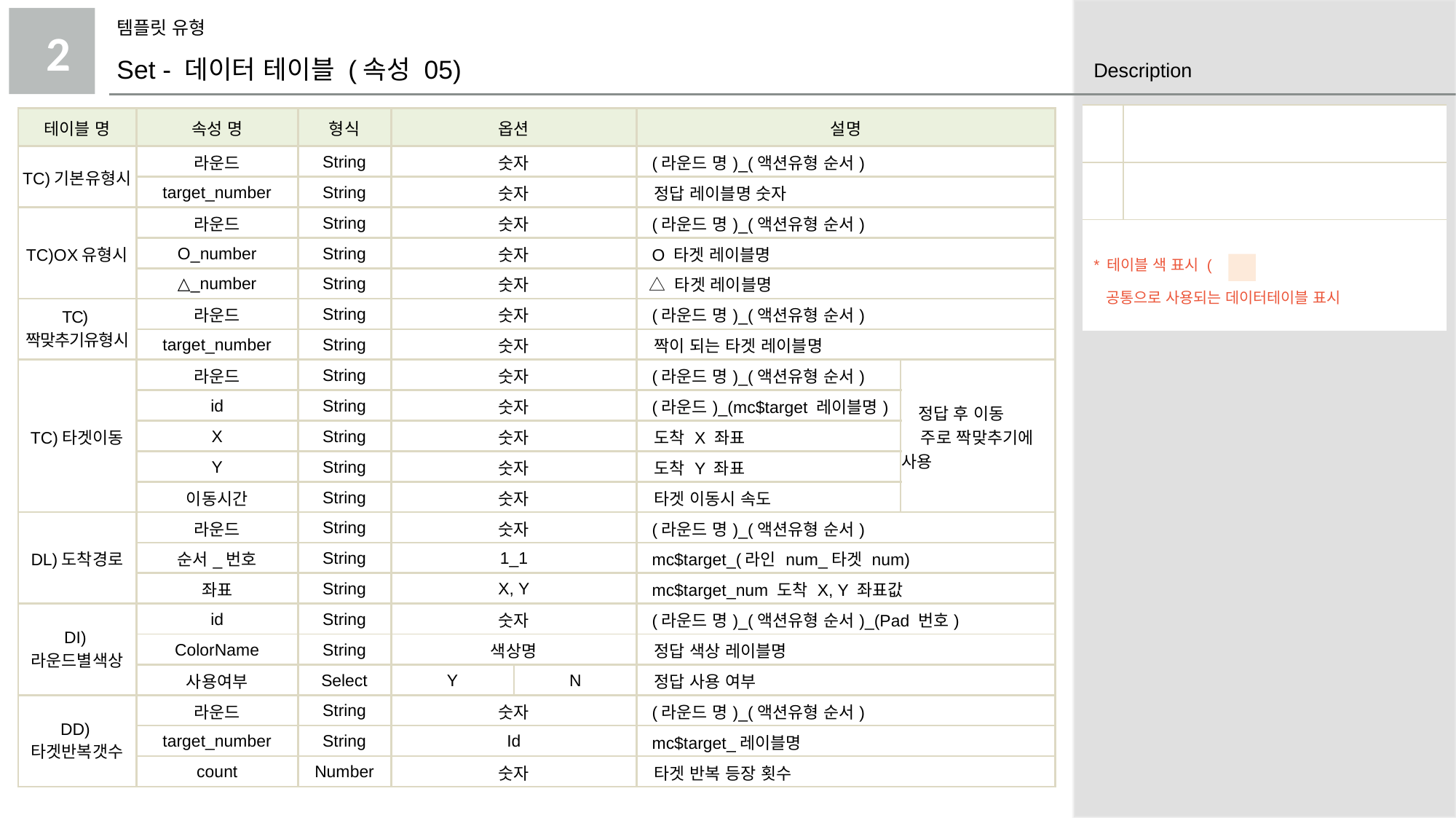

템플릿 유형
2
Set - 데이터 테이블 (속성 05)
|  |  |
| --- | --- |
|  |  |
| \* 테이블 색 표시 ( ) 공통으로 사용되는 데이터테이블 표시 |  |
| 테이블 명 | 속성 명 | 형식 | 옵션 |  | 설명 |  |
| --- | --- | --- | --- | --- | --- | --- |
| TC)기본유형시 | 라운드 | String | 숫자 |  | (라운드 명)\_(액션유형 순서) |  |
|  | target\_number | String | 숫자 |  | 정답 레이블명 숫자 |  |
| TC)OX유형시 | 라운드 | String | 숫자 |  | (라운드 명)\_(액션유형 순서) |  |
|  | O\_number | String | 숫자 |  | O 타겟 레이블명 |  |
|  | △\_number | String | 숫자 |  | △ 타겟 레이블명 |  |
| TC)짝맞추기유형시 | 라운드 | String | 숫자 |  | (라운드 명)\_(액션유형 순서) |  |
|  | target\_number | String | 숫자 |  | 짝이 되는 타겟 레이블명 |  |
| TC)타겟이동 | 라운드 | String | 숫자 |  | (라운드 명)\_(액션유형 순서) | 정답 후 이동 주로 짝맞추기에 사용 |
|  | id | String | 숫자 |  | (라운드)\_(mc$target 레이블명) |  |
|  | X | String | 숫자 |  | 도착 X 좌표 |  |
|  | Y | String | 숫자 |  | 도착 Y 좌표 |  |
|  | 이동시간 | String | 숫자 |  | 타겟 이동시 속도 |  |
| DL)도착경로 | 라운드 | String | 숫자 |  | (라운드 명)\_(액션유형 순서) |  |
|  | 순서\_번호 | String | 1\_1 |  | mc$target\_(라인 num\_타겟 num) |  |
|  | 좌표 | String | X, Y |  | mc$target\_num 도착 X, Y 좌표값 |  |
| DI)라운드별색상 | id | String | 숫자 |  | (라운드 명)\_(액션유형 순서)\_(Pad 번호) |  |
|  | ColorName | String | 색상명 |  | 정답 색상 레이블명 |  |
|  | 사용여부 | Select | Y | N | 정답 사용 여부 |  |
| DD)타겟반복갯수 | 라운드 | String | 숫자 |  | (라운드 명)\_(액션유형 순서) |  |
|  | target\_number | String | Id |  | mc$target\_레이블명 |  |
|  | count | Number | 숫자 |  | 타겟 반복 등장 횟수 |  |